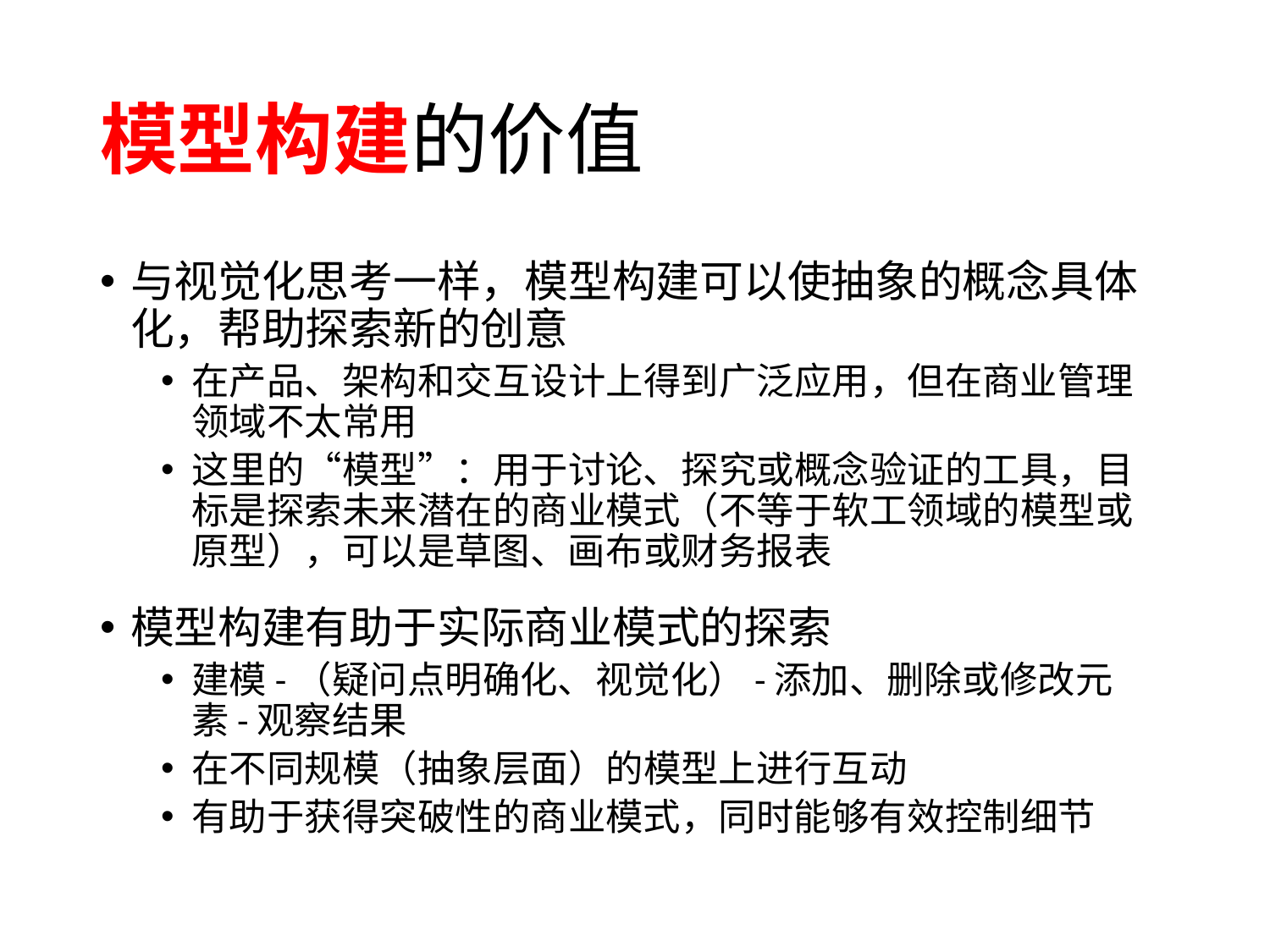

# 模型构建的价值
与视觉化思考一样，模型构建可以使抽象的概念具体化，帮助探索新的创意
在产品、架构和交互设计上得到广泛应用，但在商业管理领域不太常用
这里的“模型”：用于讨论、探究或概念验证的工具，目标是探索未来潜在的商业模式（不等于软工领域的模型或原型），可以是草图、画布或财务报表

模型构建有助于实际商业模式的探索
建模-（疑问点明确化、视觉化）-添加、删除或修改元素-观察结果
在不同规模（抽象层面）的模型上进行互动
有助于获得突破性的商业模式，同时能够有效控制细节